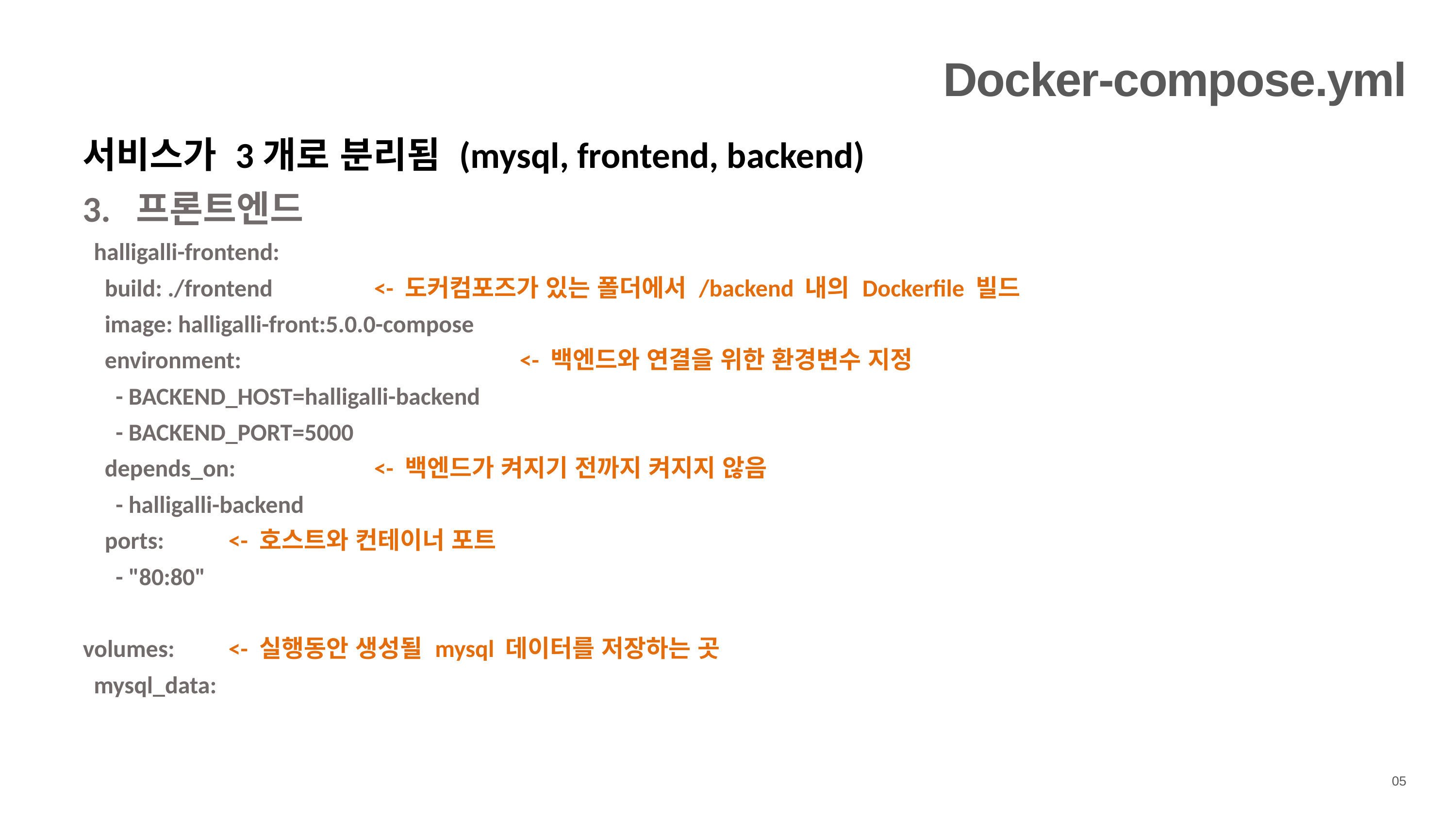

Docker-compose.yml
서비스가 3개로 분리됨 (mysql, frontend, backend)
3.  프론트엔드
  halligalli-frontend:
    build: ./frontend		<- 도커컴포즈가 있는 폴더에서 /backend 내의 Dockerfile 빌드
    image: halligalli-front:5.0.0-compose
    environment:				<- 백엔드와 연결을 위한 환경변수 지정
      - BACKEND_HOST=halligalli-backend
      - BACKEND_PORT=5000
    depends_on:		<- 백엔드가 켜지기 전까지 켜지지 않음
      - halligalli-backend
    ports:	<- 호스트와 컨테이너 포트
      - "80:80"

volumes:	<- 실행동안 생성될 mysql 데이터를 저장하는 곳
  mysql_data:
05